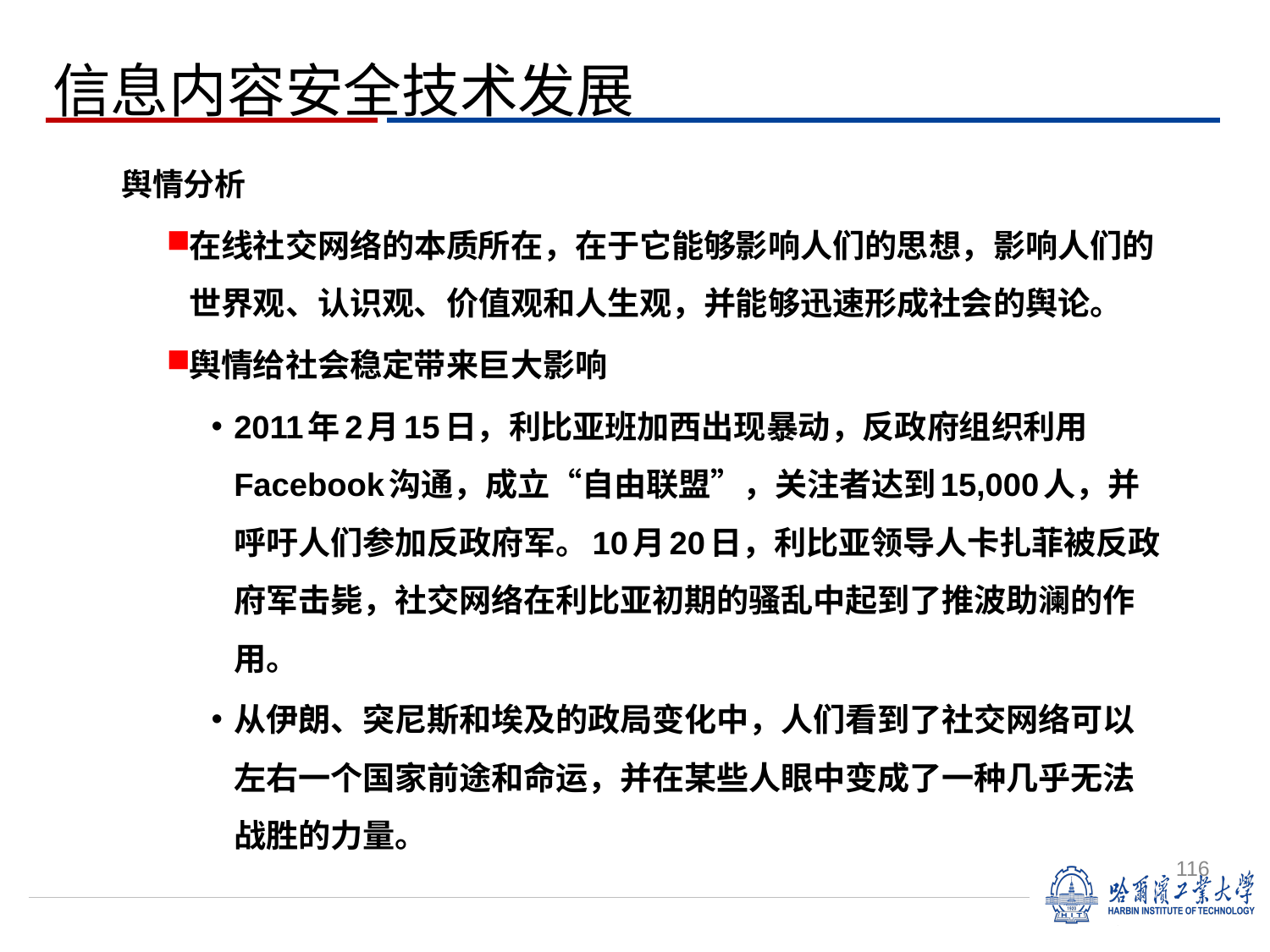

信息内容安全技术发展
舆情分析
在线社交网络的本质所在，在于它能够影响人们的思想，影响人们的世界观、认识观、价值观和人生观，并能够迅速形成社会的舆论。
舆情给社会稳定带来巨大影响
2011年2月15日，利比亚班加西出现暴动，反政府组织利用Facebook沟通，成立“自由联盟”，关注者达到15,000人，并呼吁人们参加反政府军。10月20日，利比亚领导人卡扎菲被反政府军击毙，社交网络在利比亚初期的骚乱中起到了推波助澜的作用。
从伊朗、突尼斯和埃及的政局变化中，人们看到了社交网络可以左右一个国家前途和命运，并在某些人眼中变成了一种几乎无法战胜的力量。

116